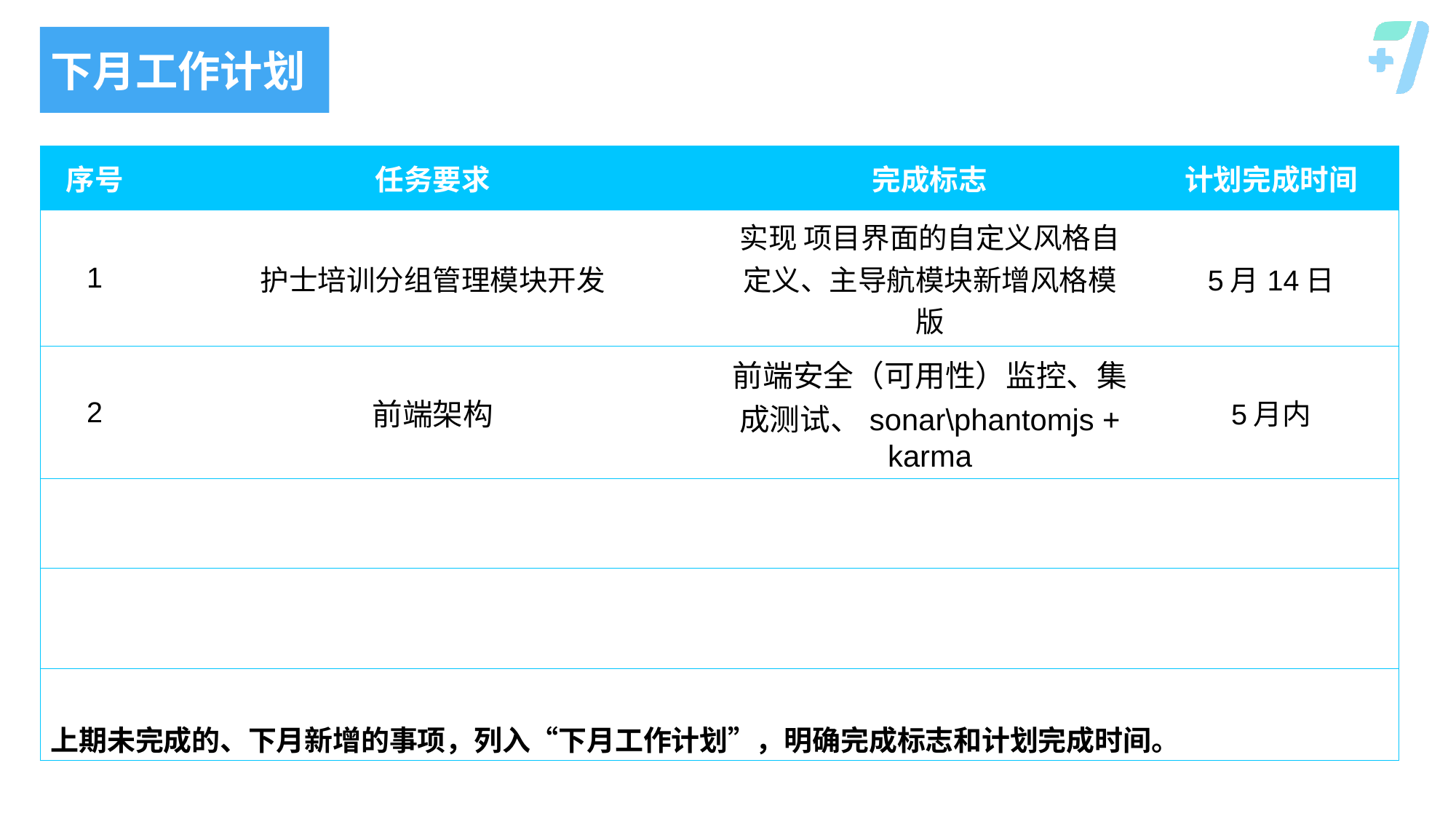

3
下月工作计划

| 序号 | 任务要求 | 完成标志 | 计划完成时间 |
| --- | --- | --- | --- |
| 1 | 护士培训分组管理模块开发 | 实现 项目界面的自定义风格自定义、主导航模块新增风格模版 | 5月14日 |
| 2 | 前端架构 | 前端安全（可用性）监控、集成测试、sonar\phantomjs + karma | 5月内 |
|  |  |  |  |
|  |  |  |  |
|  |  |  |  |
上期未完成的、下月新增的事项，列入“下月工作计划”，明确完成标志和计划完成时间。